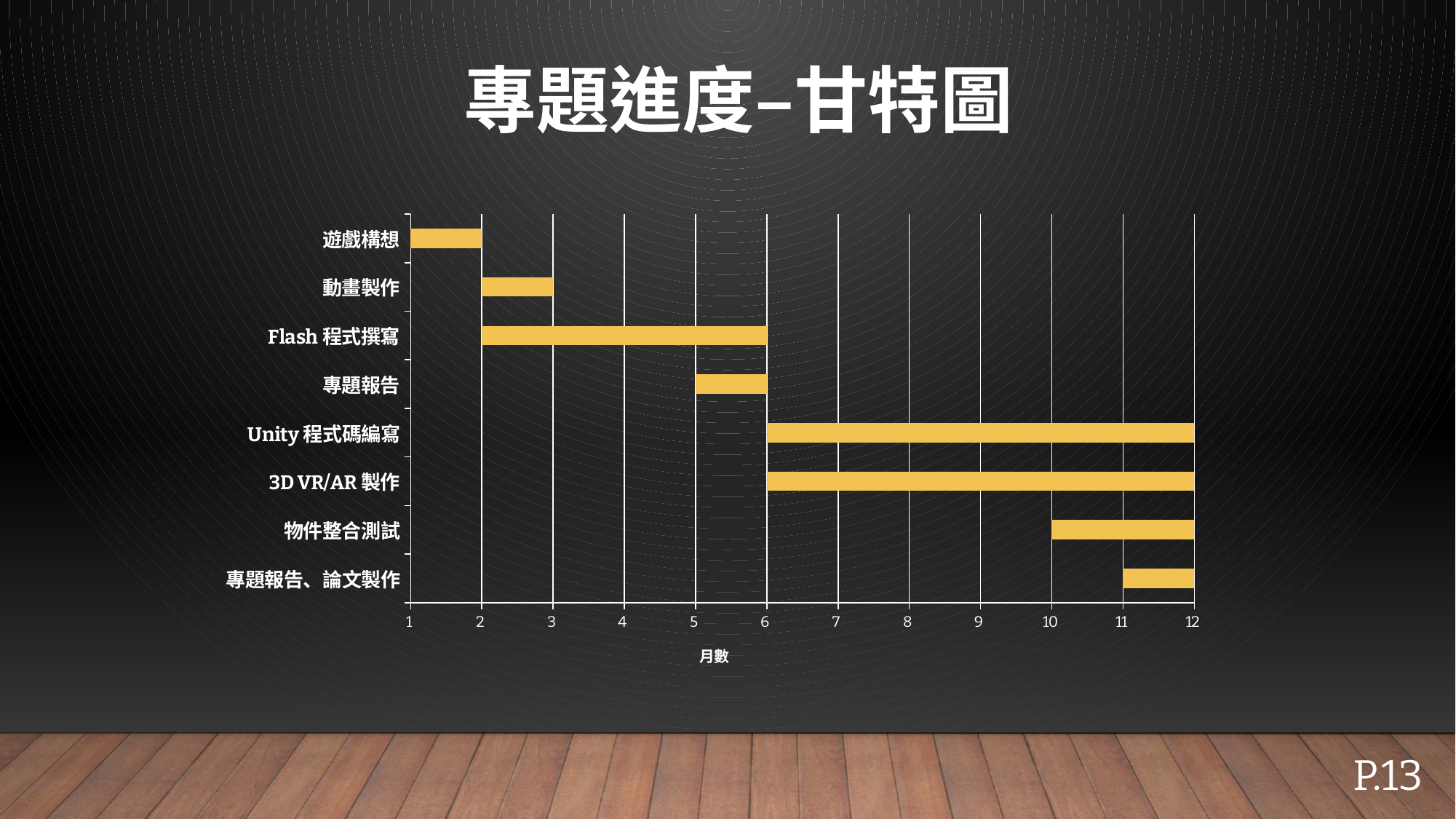

# 專題進度–甘特圖

### Chart

| Category |  |  |
|---|---|---|
| 專題報告、論文製作 | 11.0 | 1.0 |
| 物件整合測試 | 10.0 | 2.0 |
| 3D VR/AR製作 | 6.0 | 6.0 |
| Unity程式碼編寫 | 6.0 | 6.0 |
| 專題報告 | 5.0 | 1.0 |
| Flash程式撰寫 | 2.0 | 4.0 |
| 動畫製作 | 2.0 | 1.0 |
| 遊戲構想 | 1.0 | 1.0 |
P.13